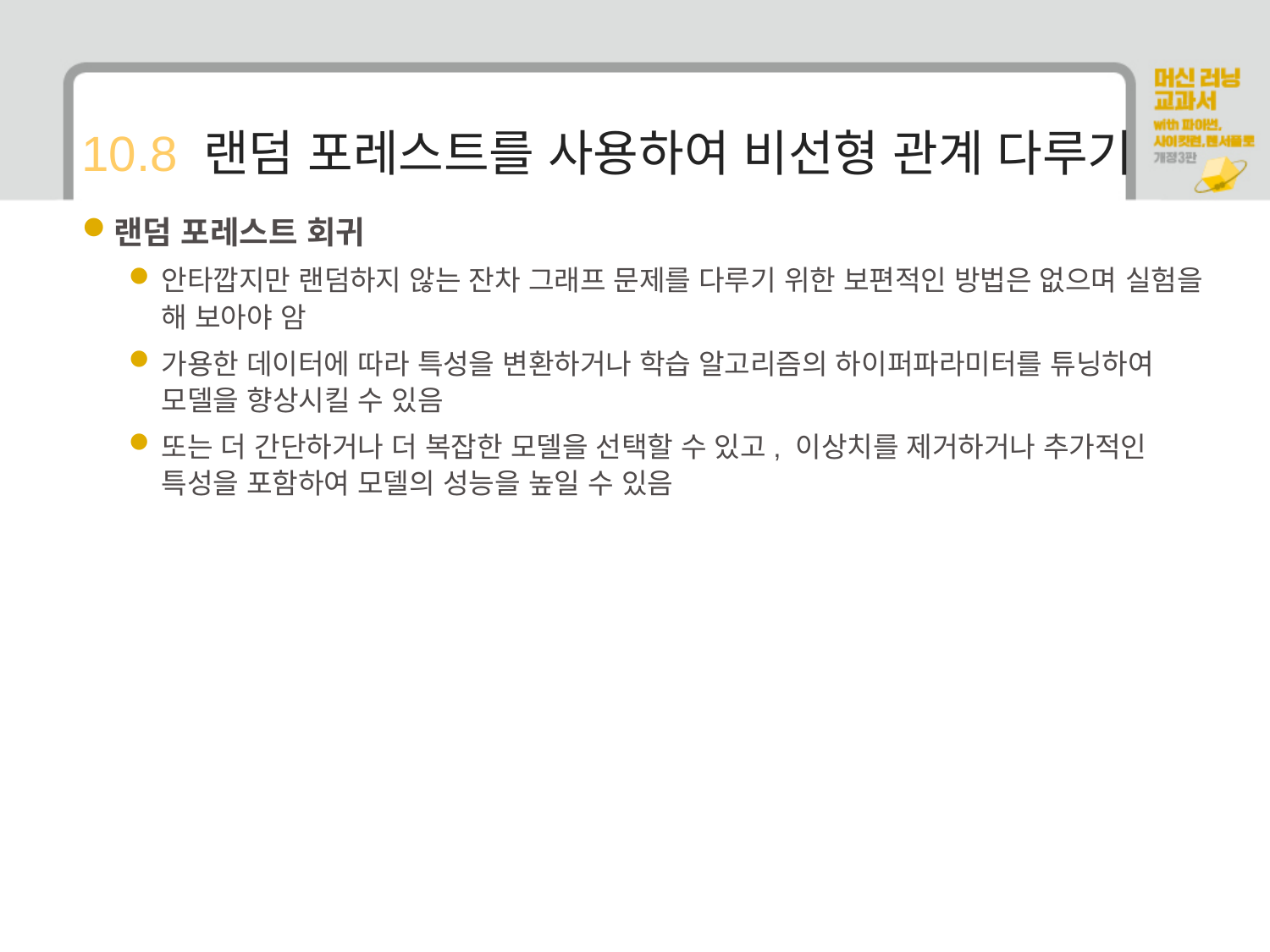

# 10.8 랜덤 포레스트를 사용하여 비선형 관계 다루기
랜덤 포레스트 회귀
안타깝지만 랜덤하지 않는 잔차 그래프 문제를 다루기 위한 보편적인 방법은 없으며 실험을 해 보아야 암
가용한 데이터에 따라 특성을 변환하거나 학습 알고리즘의 하이퍼파라미터를 튜닝하여 모델을 향상시킬 수 있음
또는 더 간단하거나 더 복잡한 모델을 선택할 수 있고, 이상치를 제거하거나 추가적인 특성을 포함하여 모델의 성능을 높일 수 있음